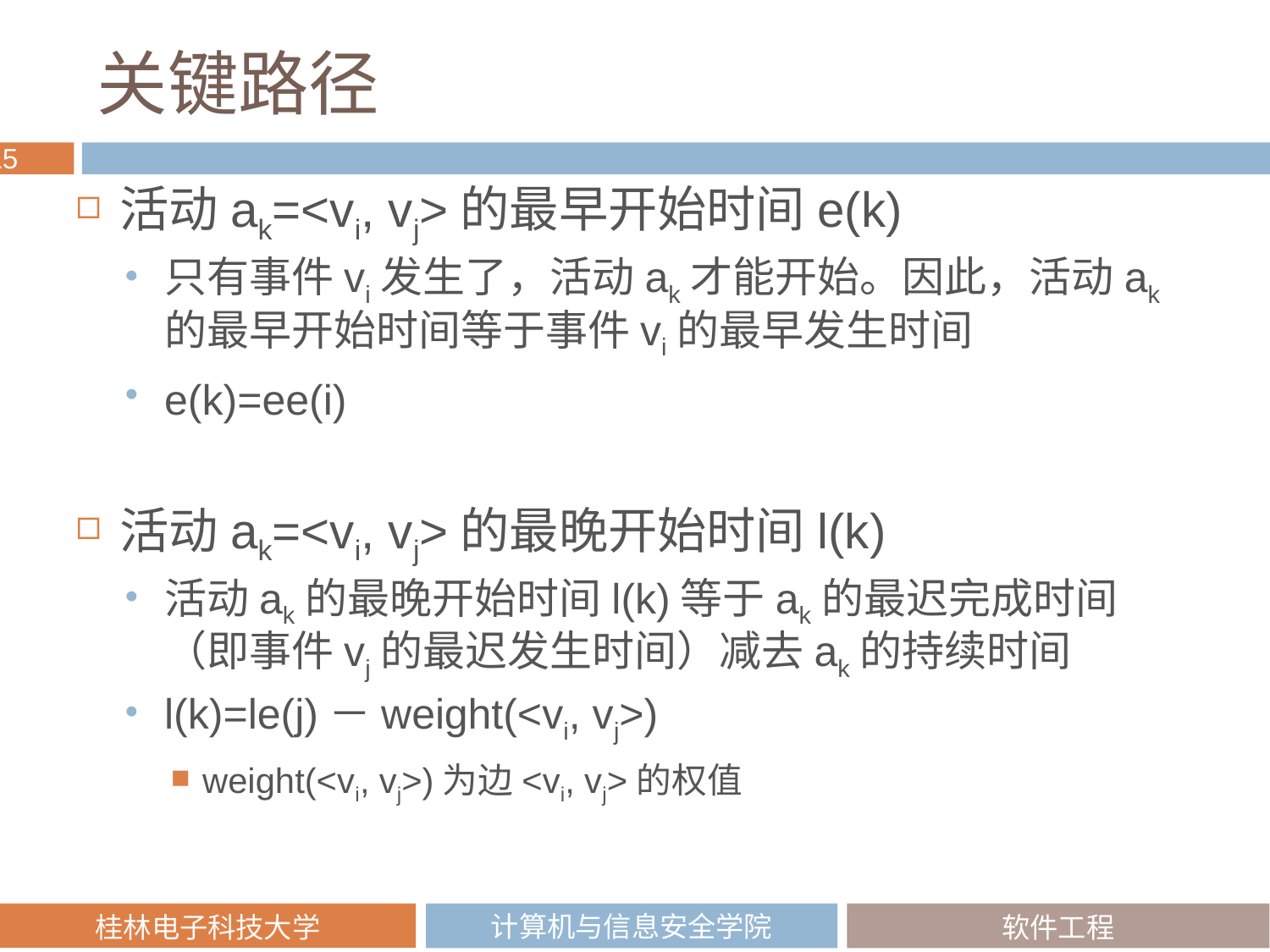

# 关键路径
活动ak=<vi, vj>的最早开始时间e(k)
只有事件vi发生了，活动ak才能开始。因此，活动ak的最早开始时间等于事件vi的最早发生时间
e(k)=ee(i)

活动ak=<vi, vj>的最晚开始时间l(k)
活动ak的最晚开始时间l(k)等于ak的最迟完成时间（即事件vj的最迟发生时间）减去ak的持续时间
l(k)=le(j)－weight(<vi, vj>)
weight(<vi, vj>)为边<vi, vj>的权值